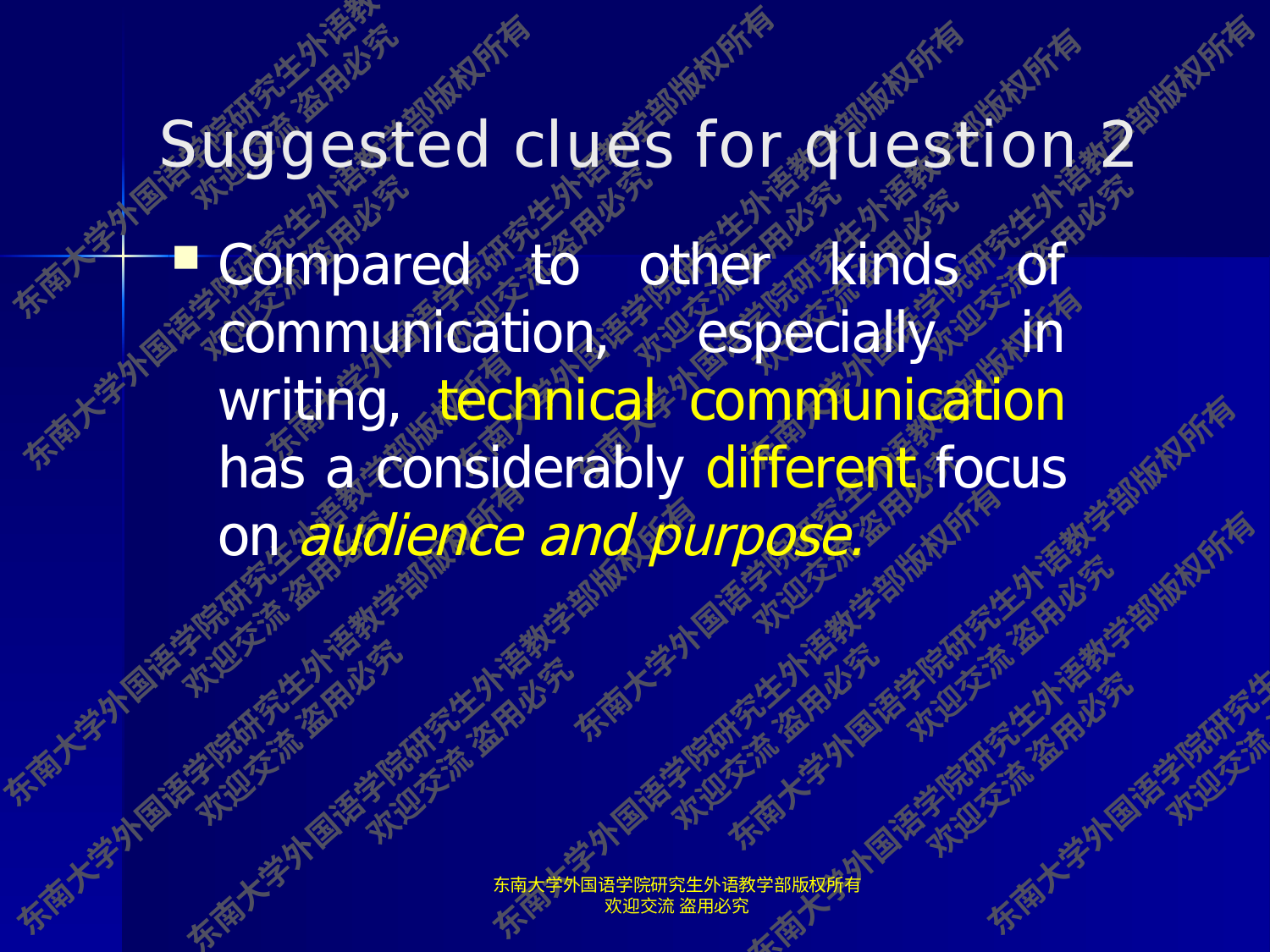

# Suggested clues for question 2
Compared to other kinds of communication, especially in writing, technical communication has a considerably different focus on audience and purpose.
东南大学外国语学院研究生外语教学部版权所有 欢迎交流 盗用必究